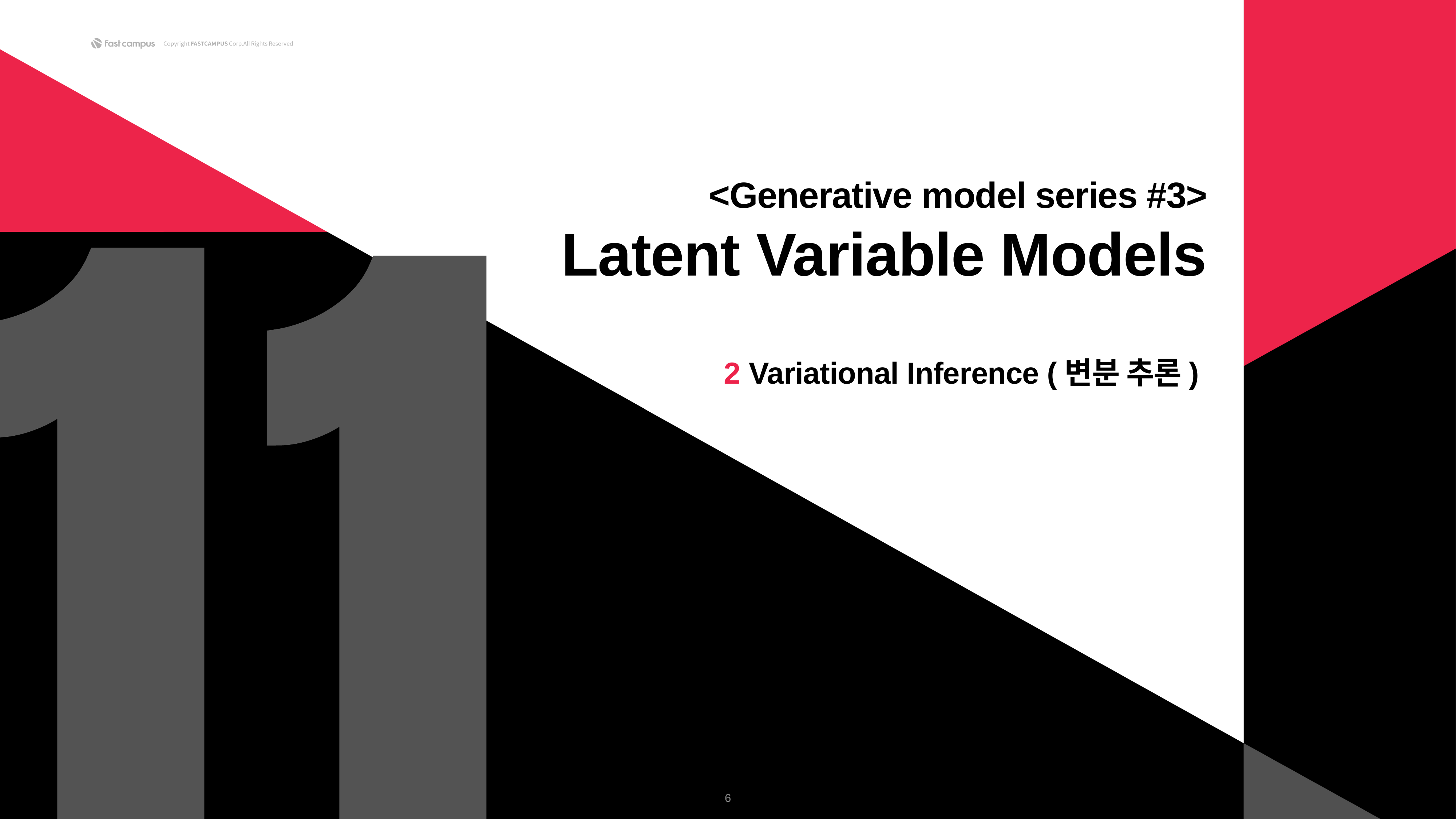

1
1
<Generative model series #3>
Latent Variable Models

2 Variational Inference (변분 추론)

6